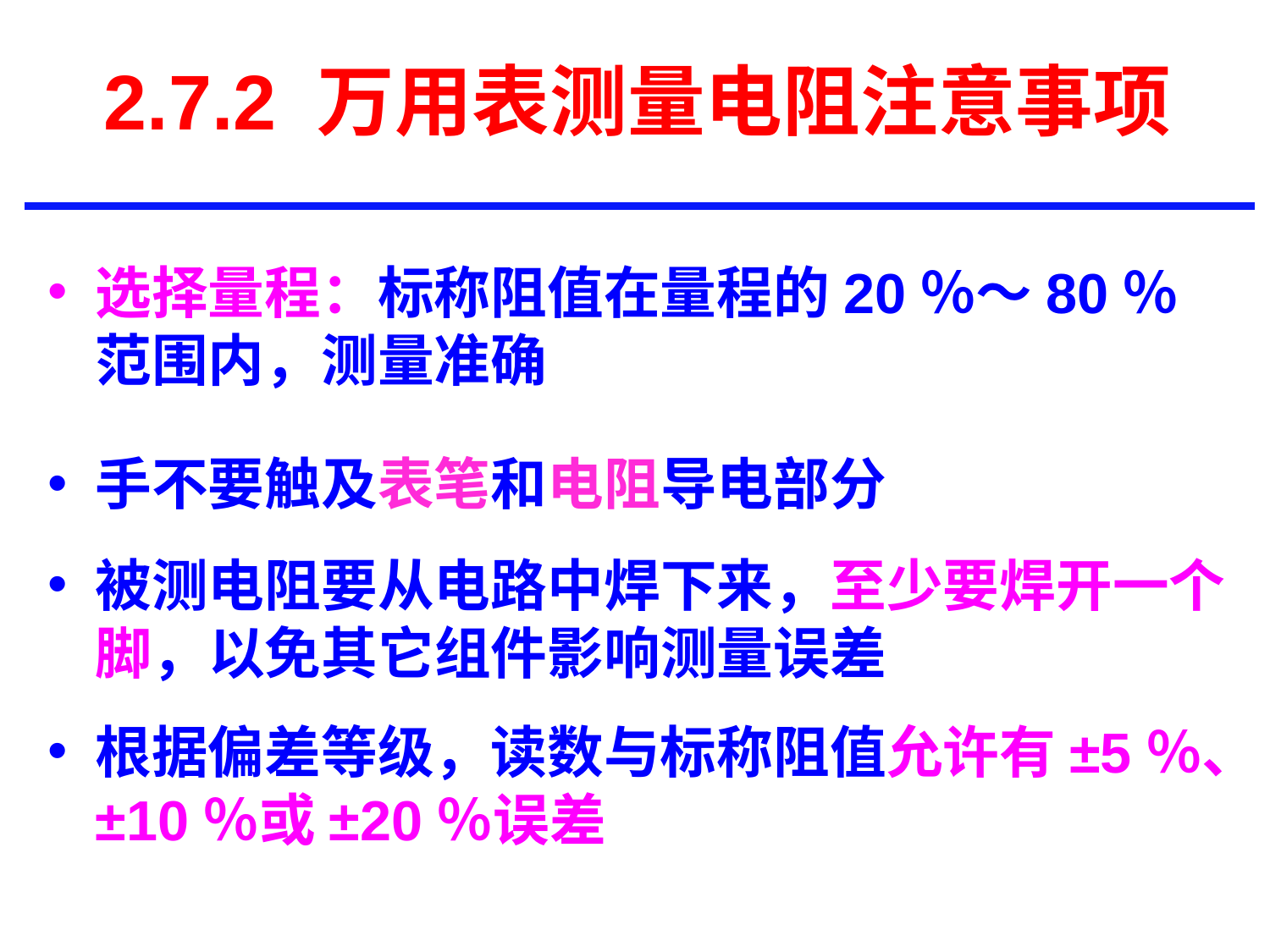

2.7.2 万用表测量电阻注意事项

选择量程：标称阻值在量程的20％～80％范围内，测量准确

手不要触及表笔和电阻导电部分

被测电阻要从电路中焊下来，至少要焊开一个脚，以免其它组件影响测量误差

根据偏差等级，读数与标称阻值允许有±5％、±10％或±20％误差